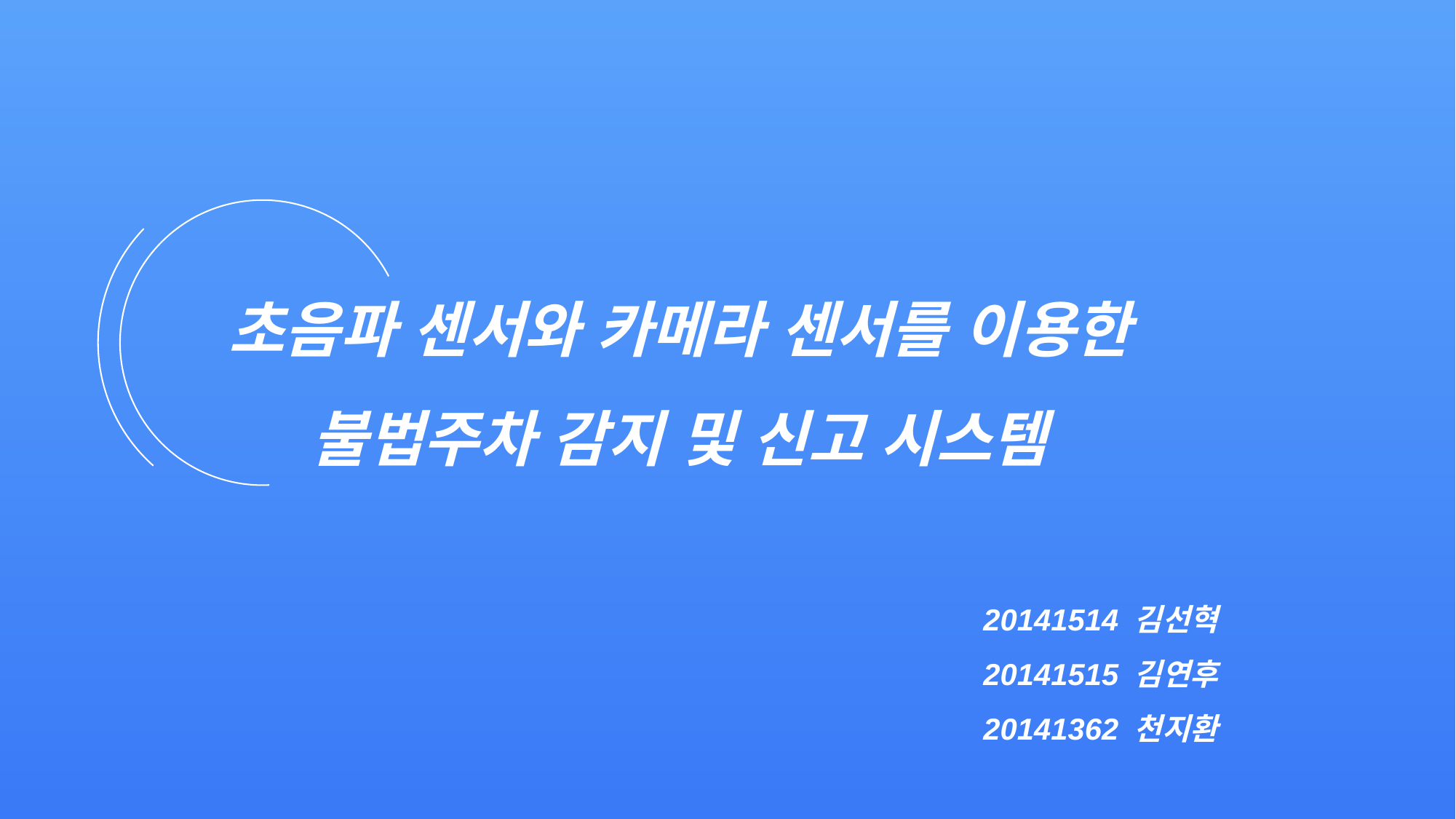

초음파 센서와 카메라 센서를 이용한
불법주차 감지 및 신고 시스템

20141514 김선혁
20141515 김연후
20141362 천지환